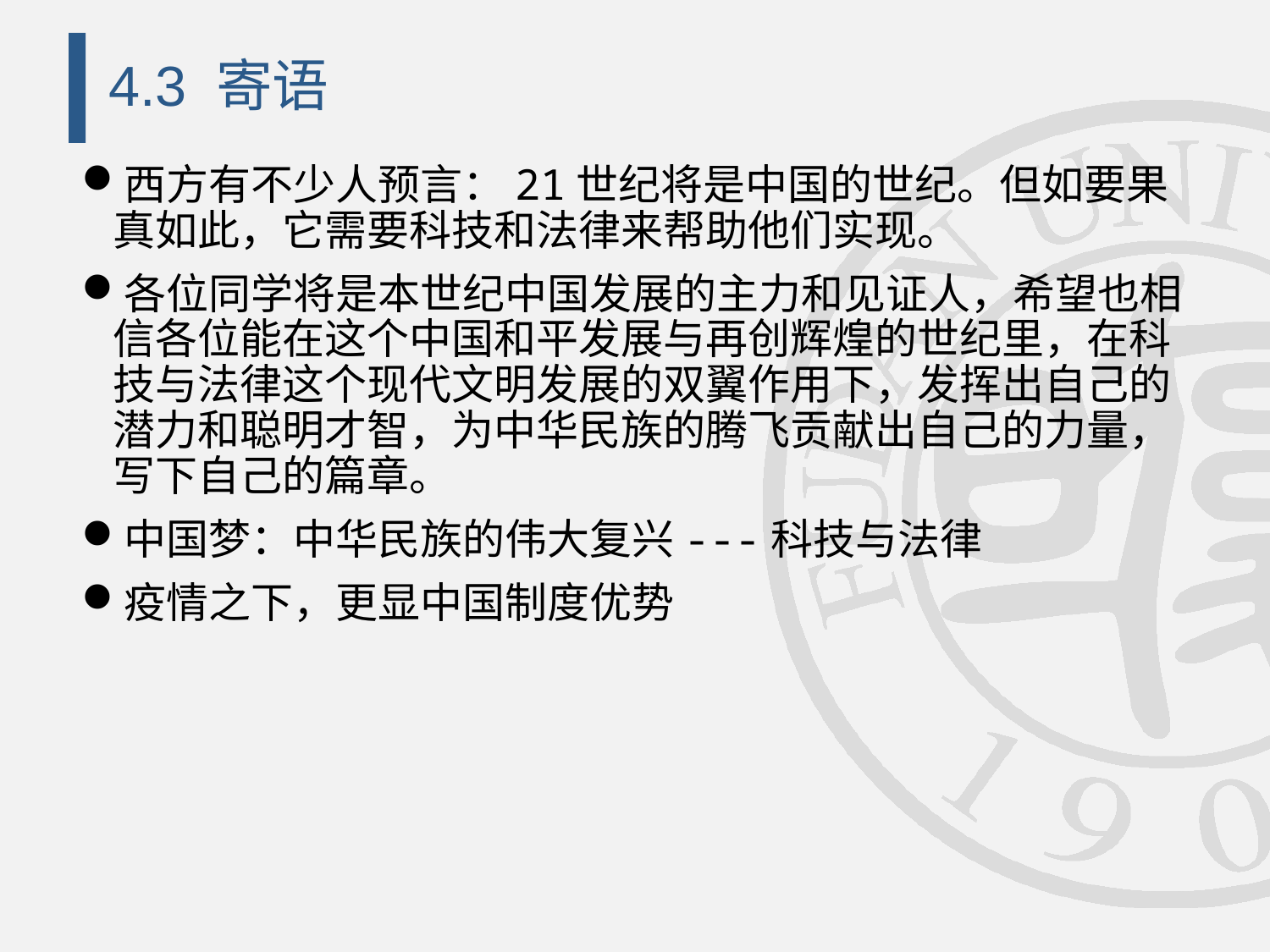

# 4.3 寄语
西方有不少人预言：21世纪将是中国的世纪。但如要果真如此，它需要科技和法律来帮助他们实现。
各位同学将是本世纪中国发展的主力和见证人，希望也相信各位能在这个中国和平发展与再创辉煌的世纪里，在科技与法律这个现代文明发展的双翼作用下，发挥出自己的潜力和聪明才智，为中华民族的腾飞贡献出自己的力量，写下自己的篇章。
中国梦：中华民族的伟大复兴---科技与法律
疫情之下，更显中国制度优势